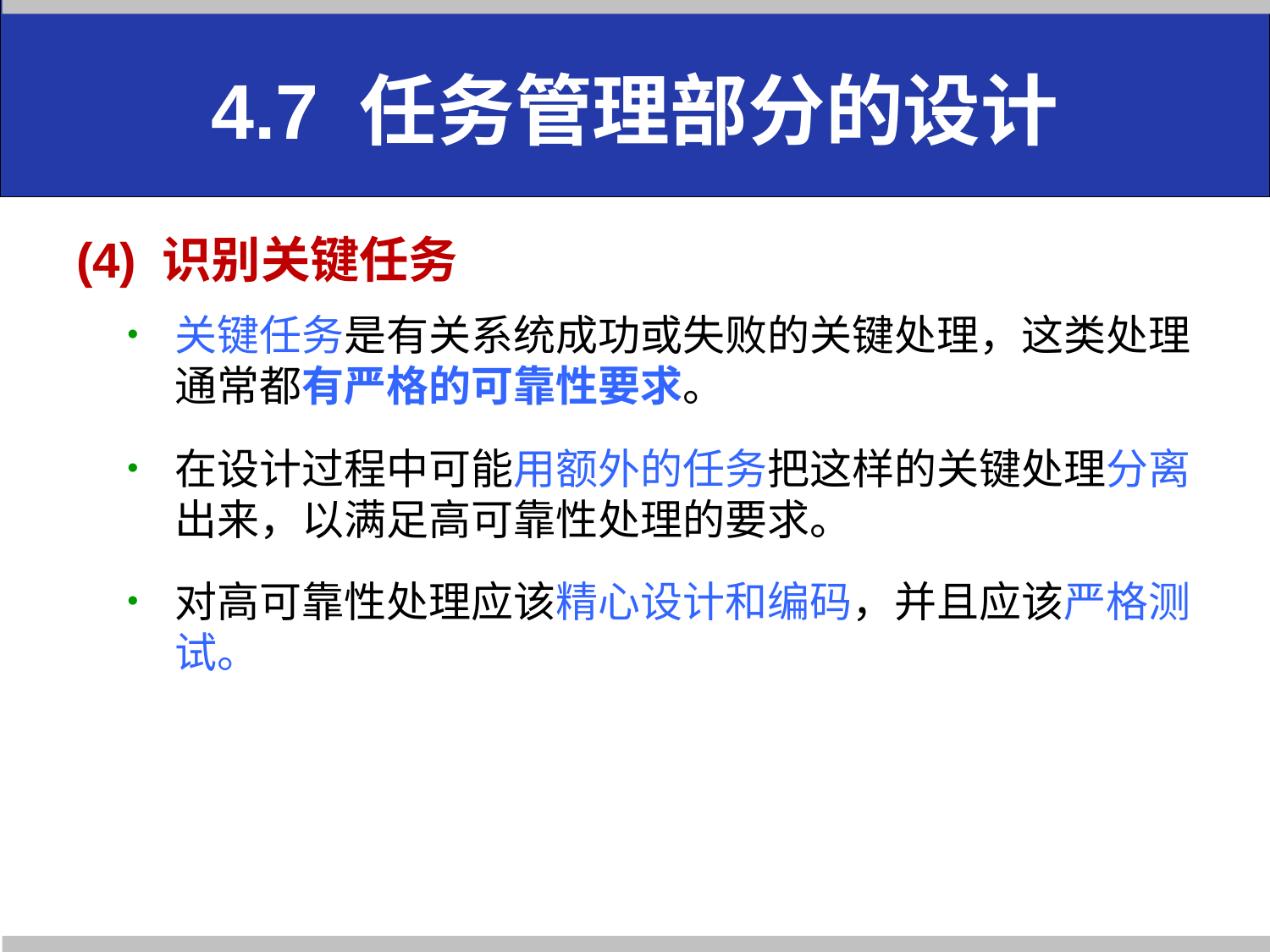

# 4.7 任务管理部分的设计
(4) 识别关键任务
关键任务是有关系统成功或失败的关键处理，这类处理通常都有严格的可靠性要求。
在设计过程中可能用额外的任务把这样的关键处理分离出来，以满足高可靠性处理的要求。
对高可靠性处理应该精心设计和编码，并且应该严格测试。
609